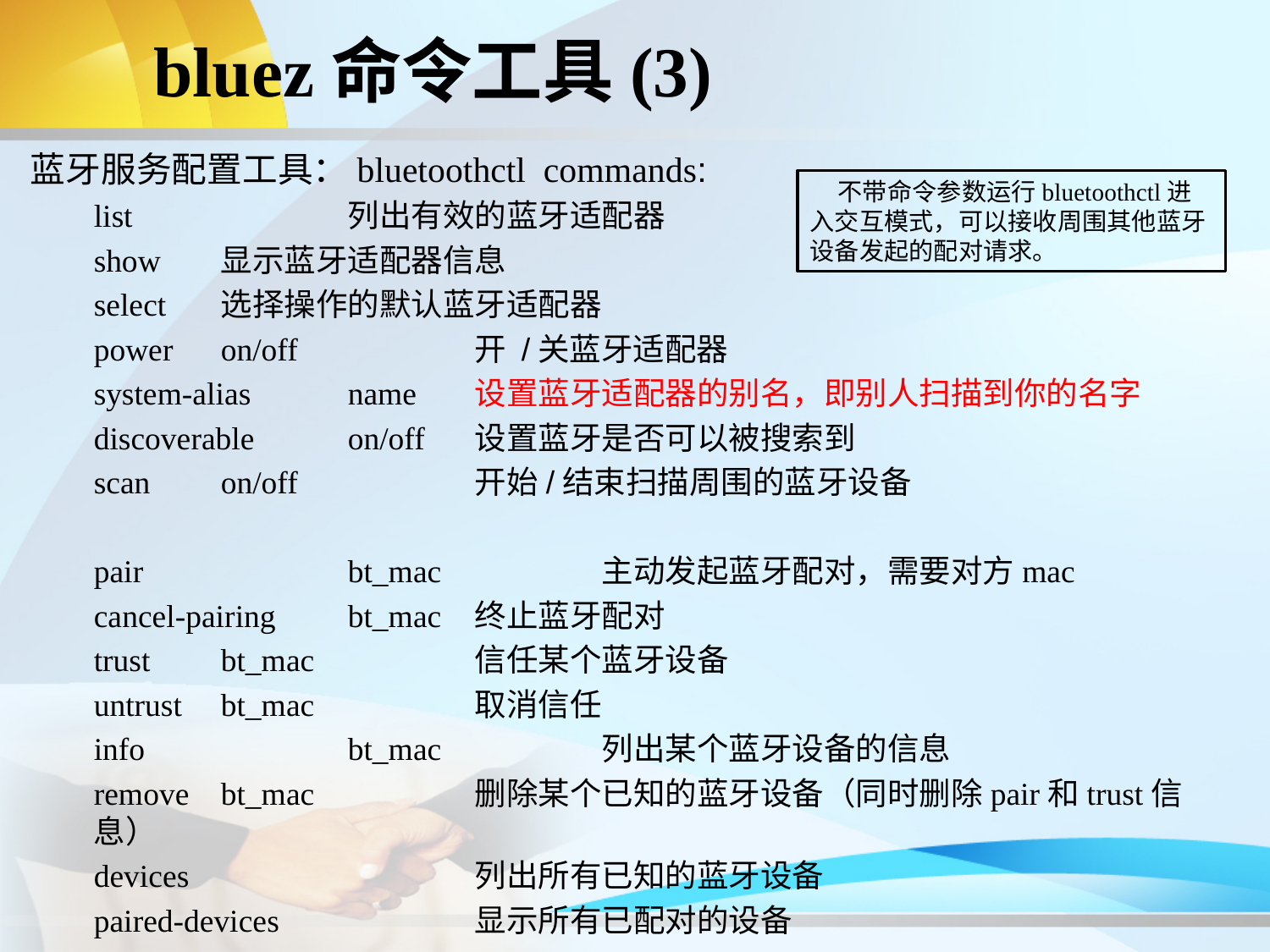

bluez命令工具(3)
蓝牙服务配置工具：bluetoothctl  commands:
list		列出有效的蓝牙适配器
show	显示蓝牙适配器信息
select	选择操作的默认蓝牙适配器
power	on/off		开 /关蓝牙适配器
system-alias	name	设置蓝牙适配器的别名，即别人扫描到你的名字
discoverable	on/off	设置蓝牙是否可以被搜索到
scan	on/off		开始/结束扫描周围的蓝牙设备

pair		bt_mac		主动发起蓝牙配对，需要对方mac
cancel-pairing	bt_mac	终止蓝牙配对
trust	bt_mac		信任某个蓝牙设备
untrust	bt_mac		取消信任
info		bt_mac		列出某个蓝牙设备的信息
	remove	bt_mac		删除某个已知的蓝牙设备（同时删除pair和trust信息）
	devices  			列出所有已知的蓝牙设备
	paired-devices		显示所有已配对的设备
    不带命令参数运行bluetoothctl进入交互模式，可以接收周围其他蓝牙设备发起的配对请求。